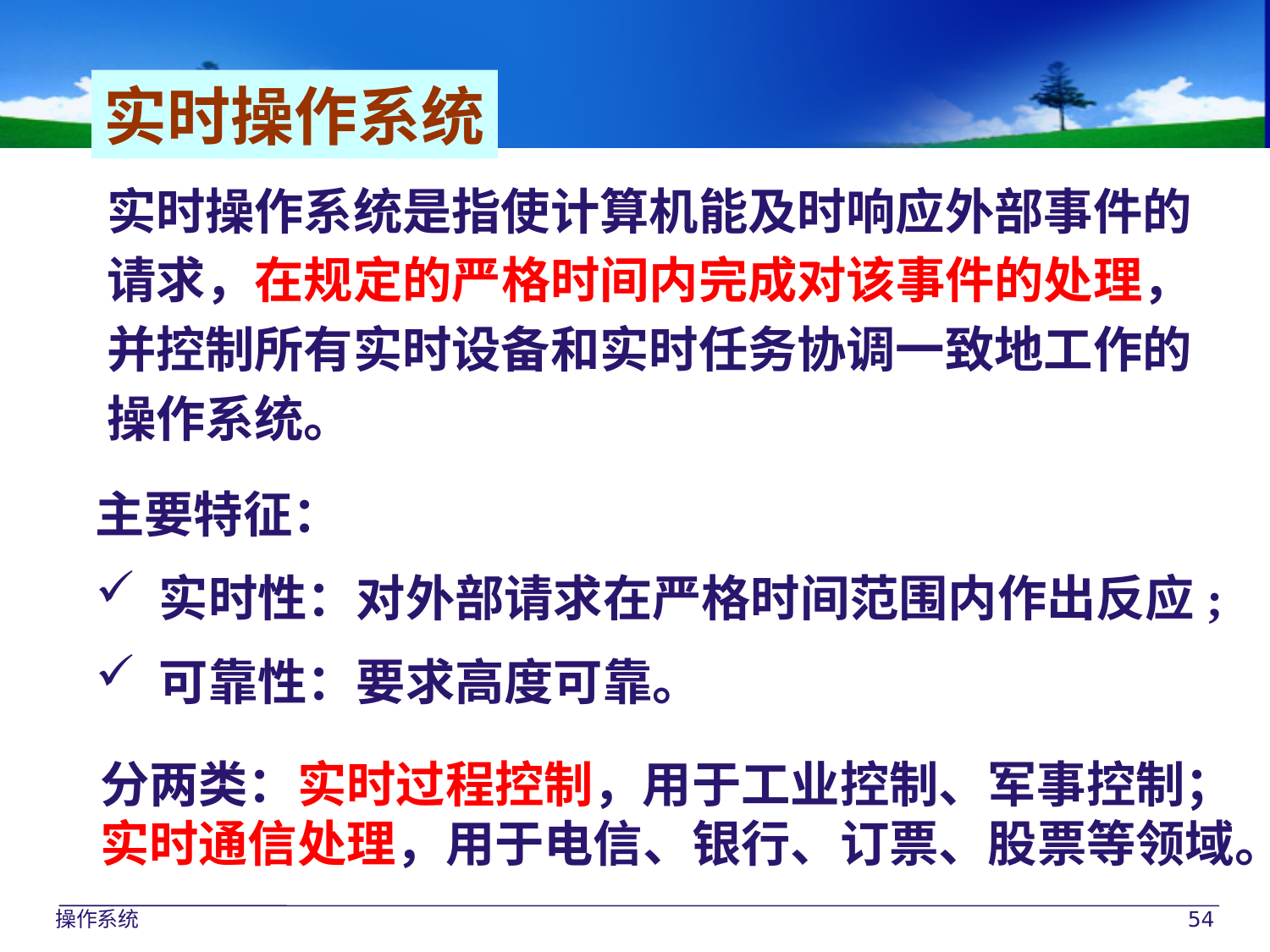

实时操作系统
实时操作系统是指使计算机能及时响应外部事件的
请求，在规定的严格时间内完成对该事件的处理，
并控制所有实时设备和实时任务协调一致地工作的
操作系统。
主要特征：
 实时性：对外部请求在严格时间范围内作出反应;
 可靠性：要求高度可靠。
分两类：实时过程控制，用于工业控制、军事控制；
实时通信处理，用于电信、银行、订票、股票等领域。
操作系统
54